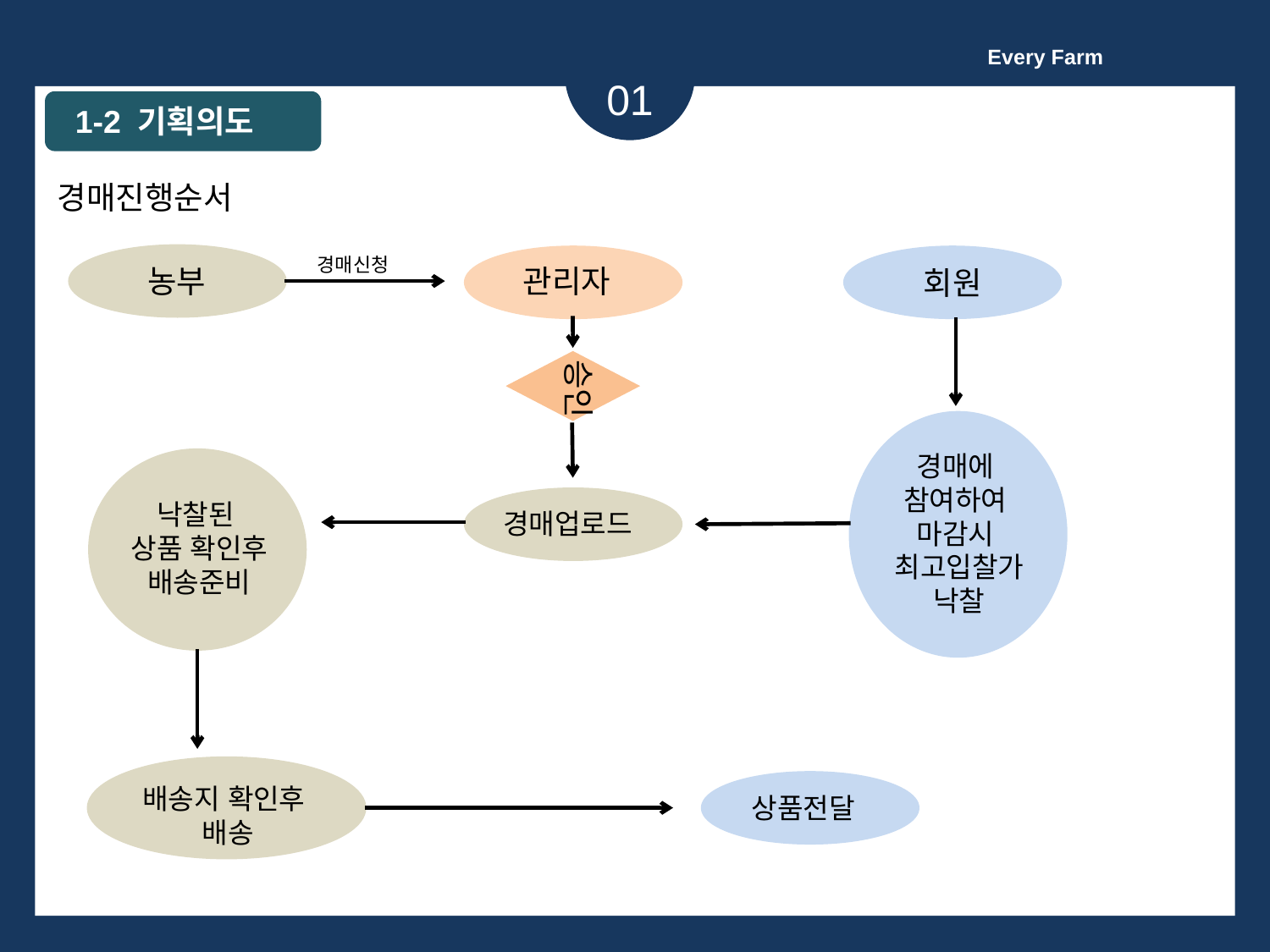

Every Farm
01

  1-2 기획의도

경매진행순서

경매신청

농부
관리자
회원
승인

경매에
참여하여
마감시
최고입찰가 낙찰

낙찰된
상품 확인후 배송준비
경매업로드

배송지 확인후
배송
상품전달